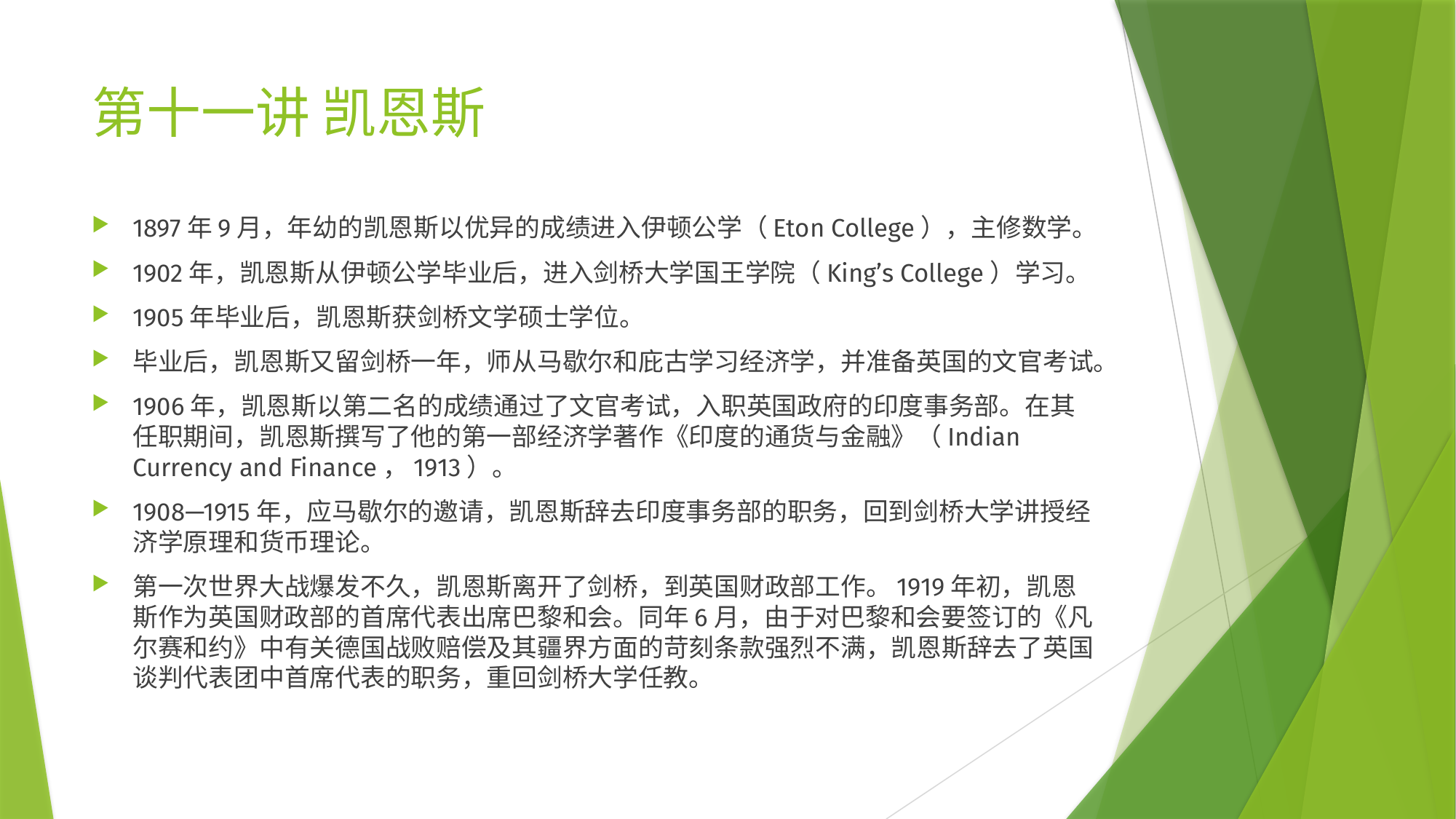

# 第十一讲 凯恩斯
1897年9月，年幼的凯恩斯以优异的成绩进入伊顿公学（Eton College），主修数学。
1902年，凯恩斯从伊顿公学毕业后，进入剑桥大学国王学院（King’s College）学习。
1905年毕业后，凯恩斯获剑桥文学硕士学位。
毕业后，凯恩斯又留剑桥一年，师从马歇尔和庇古学习经济学，并准备英国的文官考试。
1906年，凯恩斯以第二名的成绩通过了文官考试，入职英国政府的印度事务部。在其任职期间，凯恩斯撰写了他的第一部经济学著作《印度的通货与金融》（Indian Currency and Finance，1913）。
1908—1915年，应马歇尔的邀请，凯恩斯辞去印度事务部的职务，回到剑桥大学讲授经济学原理和货币理论。
第一次世界大战爆发不久，凯恩斯离开了剑桥，到英国财政部工作。1919年初，凯恩斯作为英国财政部的首席代表出席巴黎和会。同年6月，由于对巴黎和会要签订的《凡尔赛和约》中有关德国战败赔偿及其疆界方面的苛刻条款强烈不满，凯恩斯辞去了英国谈判代表团中首席代表的职务，重回剑桥大学任教。